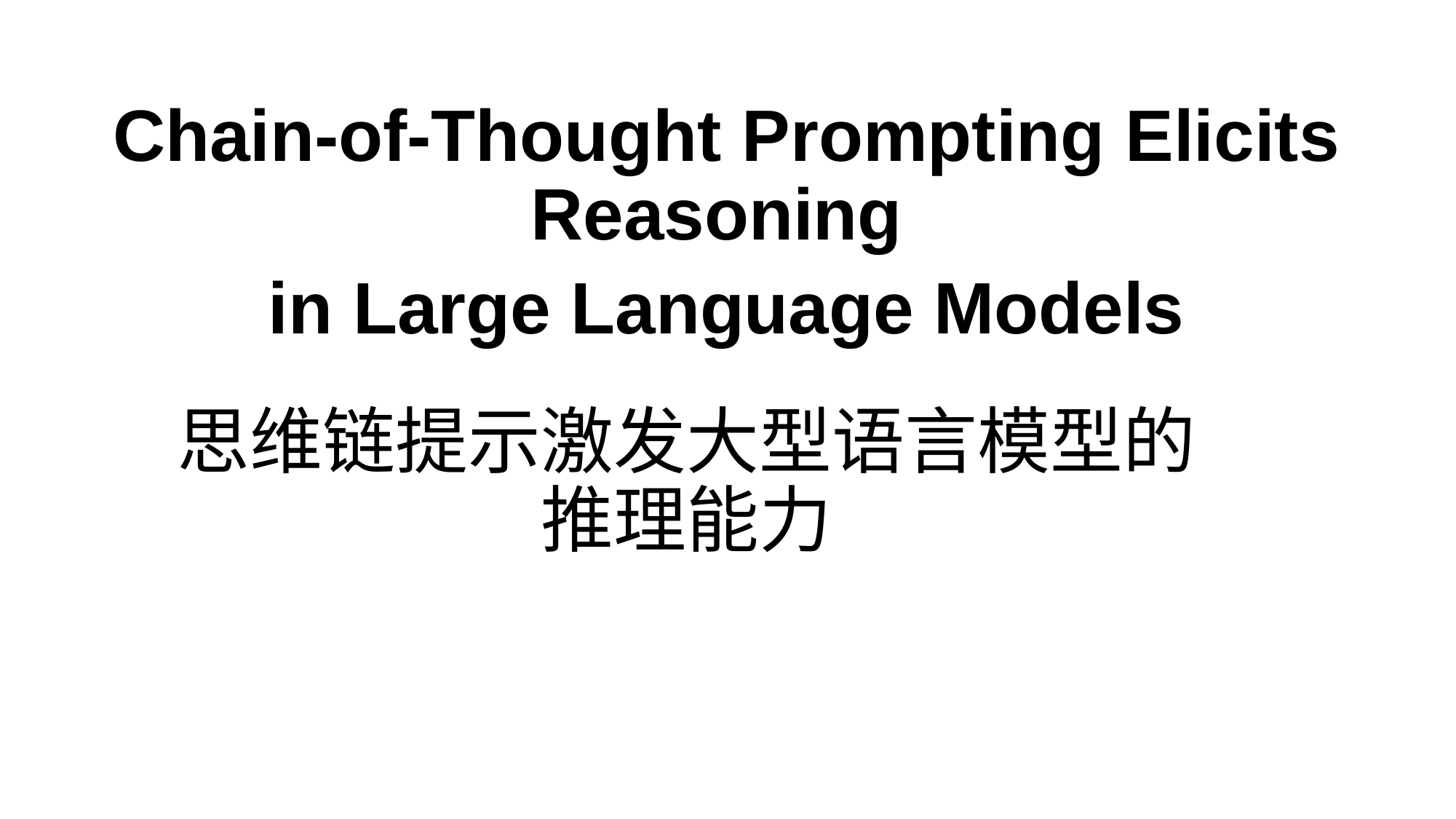

Chain-of-Thought Prompting Elicits Reasoning
in Large Language Models
# 思维链提示激发大型语言模型的推理能力